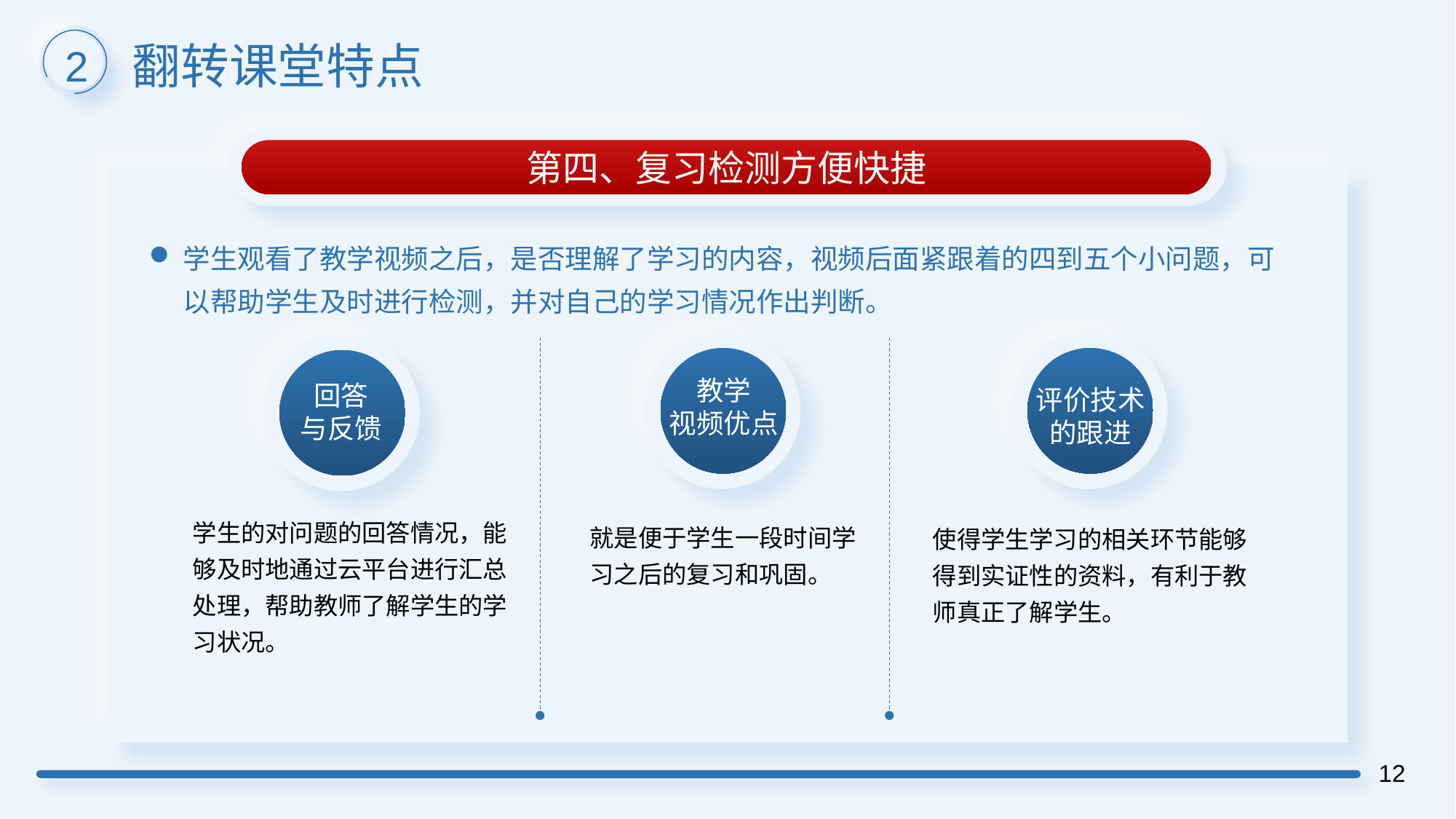

翻转课堂特点
2

第四、复习检测方便快捷

学生观看了教学视频之后，是否理解了学习的内容，视频后面紧跟着的四到五个小问题，可以帮助学生及时进行检测，并对自己的学习情况作出判断。

评价技术
的跟进
使得学生学习的相关环节能够得到实证性的资料，有利于教师真正了解学生。

教学
视频优点
就是便于学生一段时间学习之后的复习和巩固。

回答
与反馈
学生的对问题的回答情况，能够及时地通过云平台进行汇总处理，帮助教师了解学生的学习状况。